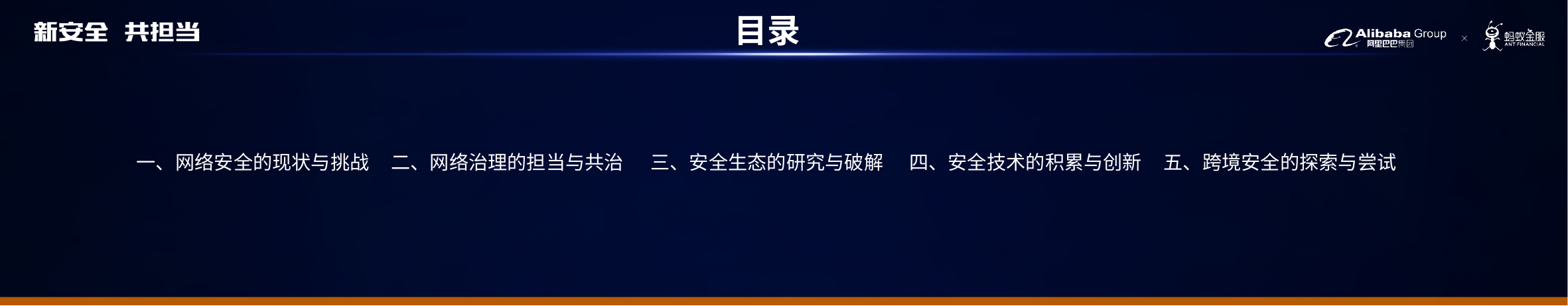

目录
一、网络安全的现状与挑战     二、网络治理的担当与共治     三、安全生态的研究与破解      四、安全技术的积累与创新     五、跨境安全的探索与尝试